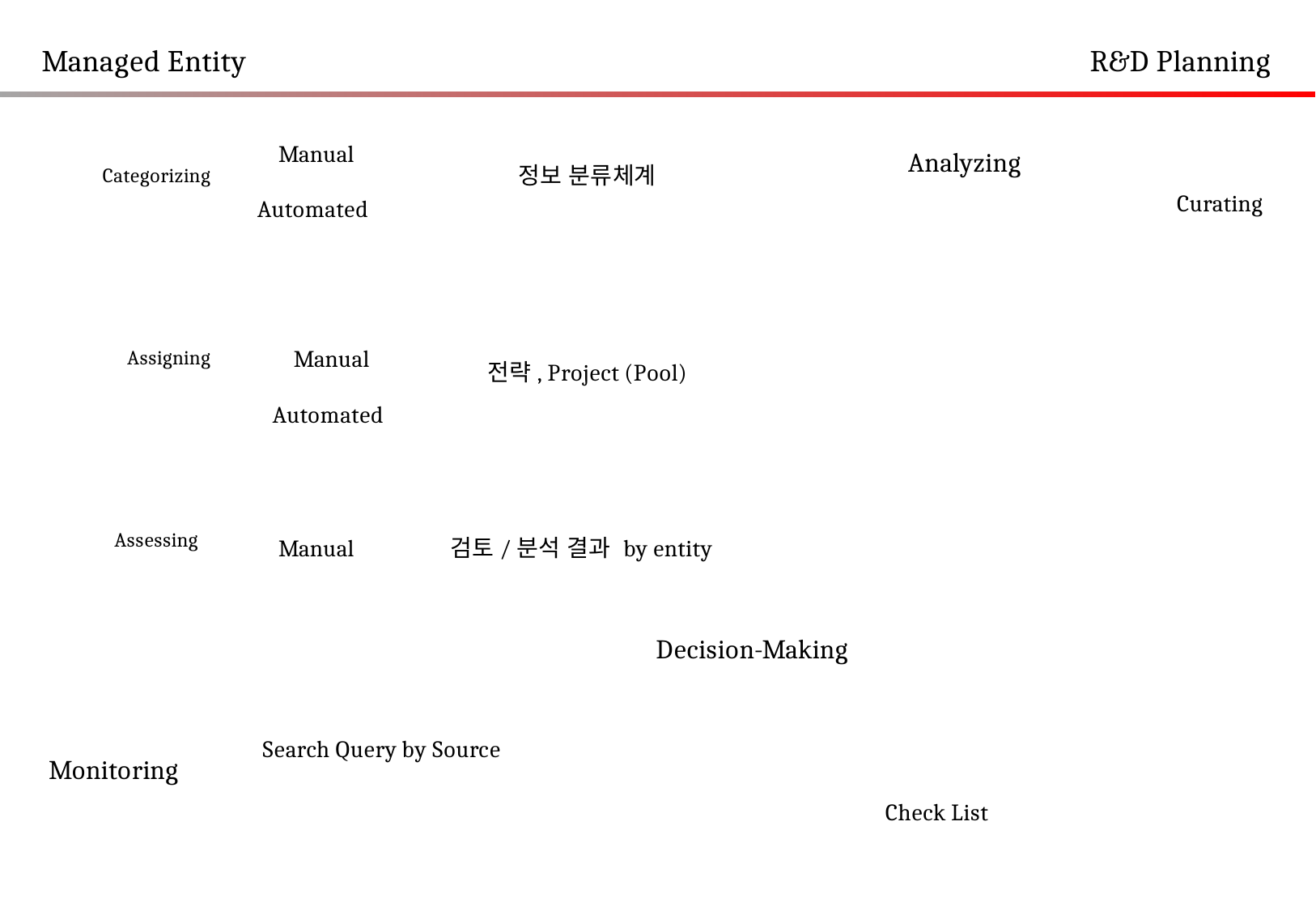

Managed Entity
R&D Planning
Manual
Analyzing
정보 분류체계
Categorizing
Curating
Automated
Manual
Assigning
전략, Project (Pool)
Automated
Assessing
Manual
검토/분석 결과 by entity
Decision-Making
Search Query by Source
Monitoring
Check List